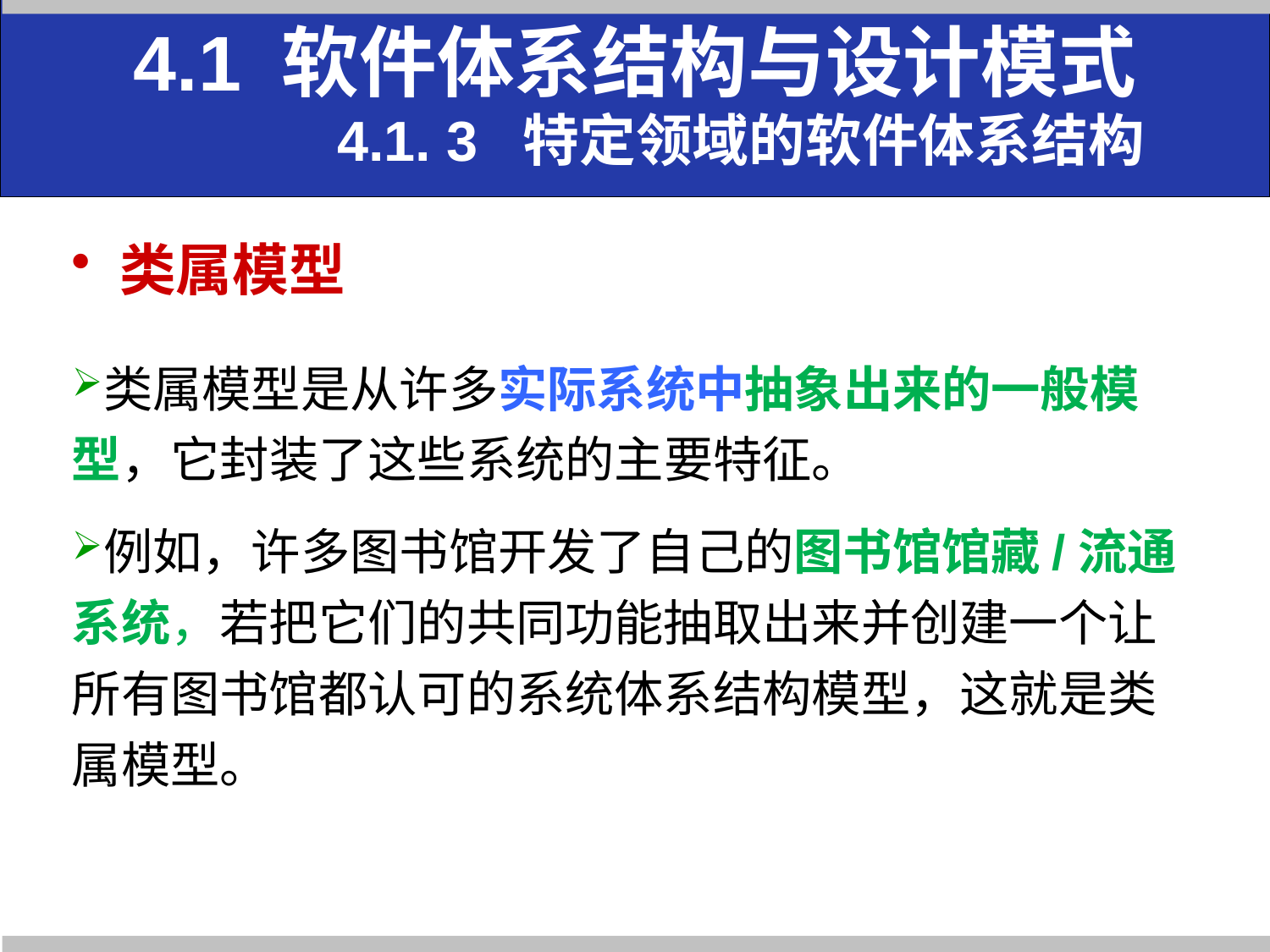

4.1 软件体系结构与设计模式
           4.1. 3  特定领域的软件体系结构
类属模型
类属模型是从许多实际系统中抽象出来的一般模型，它封装了这些系统的主要特征。
例如，许多图书馆开发了自己的图书馆馆藏/流通系统，若把它们的共同功能抽取出来并创建一个让所有图书馆都认可的系统体系结构模型，这就是类属模型。
410